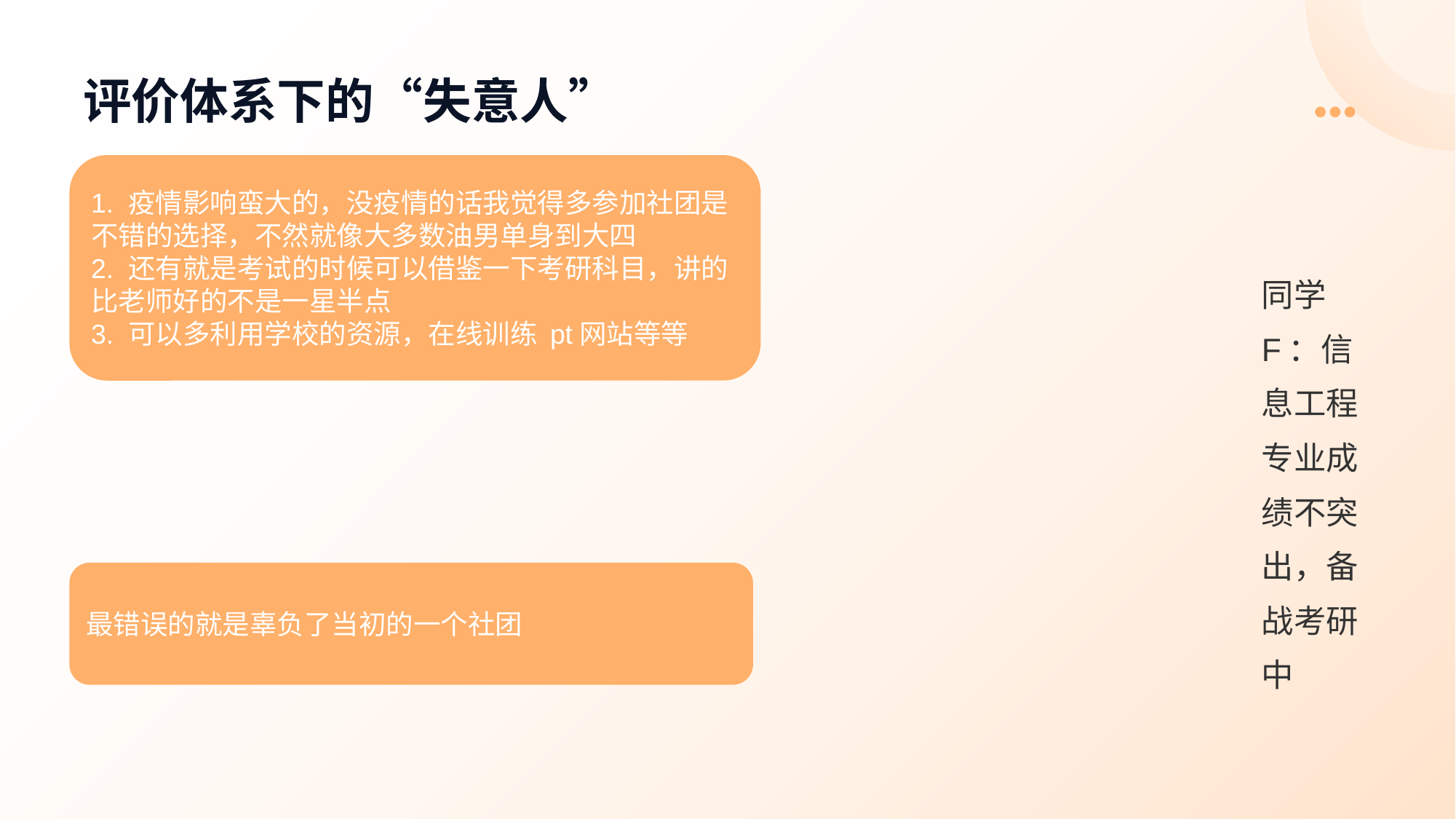

# 评价体系下的“失意人”
1. 疫情影响蛮大的，没疫情的话我觉得多参加社团是不错的选择，不然就像大多数油男单身到大四
2. 还有就是考试的时候可以借鉴一下考研科目，讲的比老师好的不是一星半点
3. 可以多利用学校的资源，在线训练 pt网站等等
同学F：信息工程专业成绩不突出，备战考研中
最错误的就是辜负了当初的一个社团